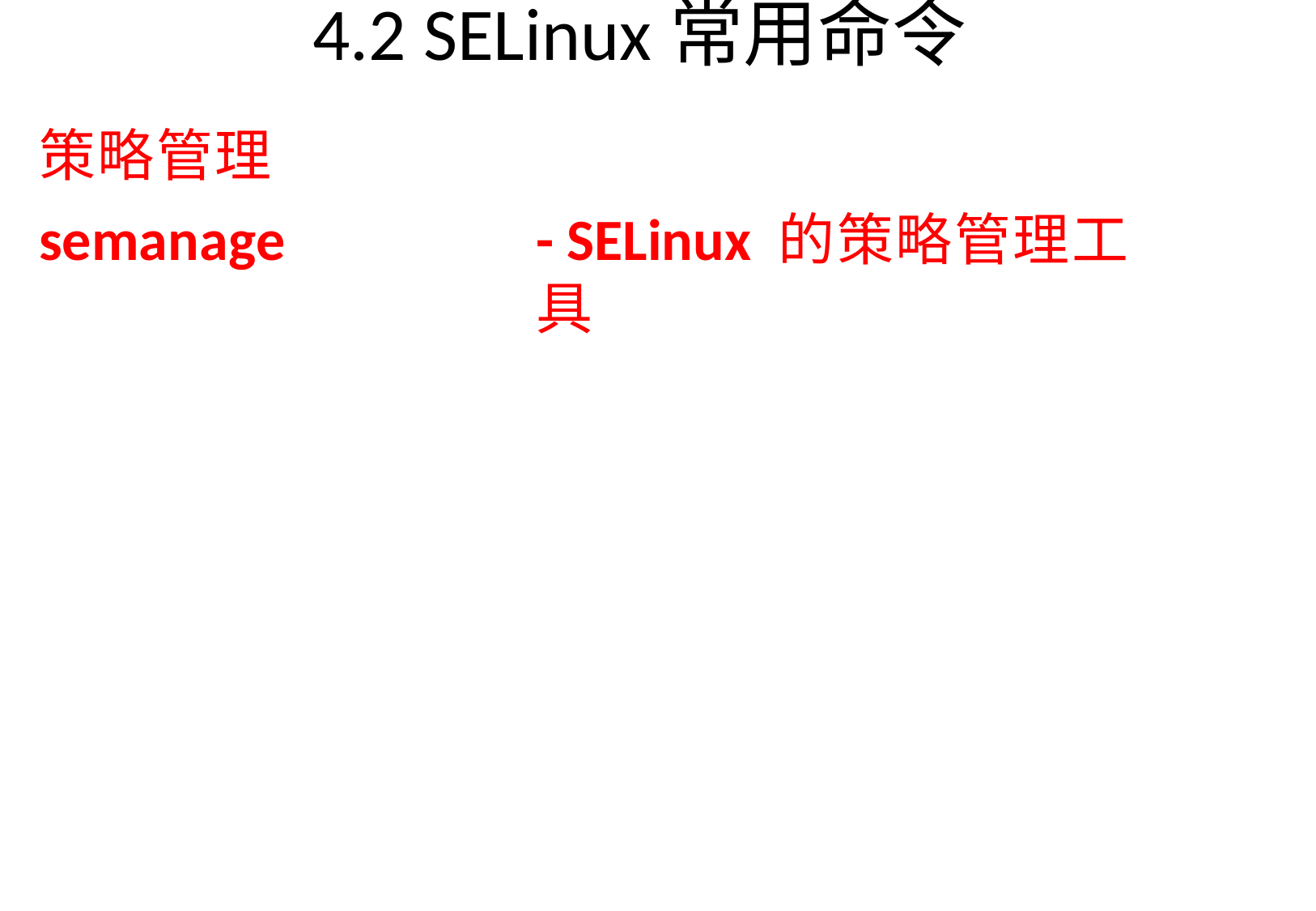

# 4.2 SELinux常用命令
策略管理
semanage
- SELinux 的策略管理工具